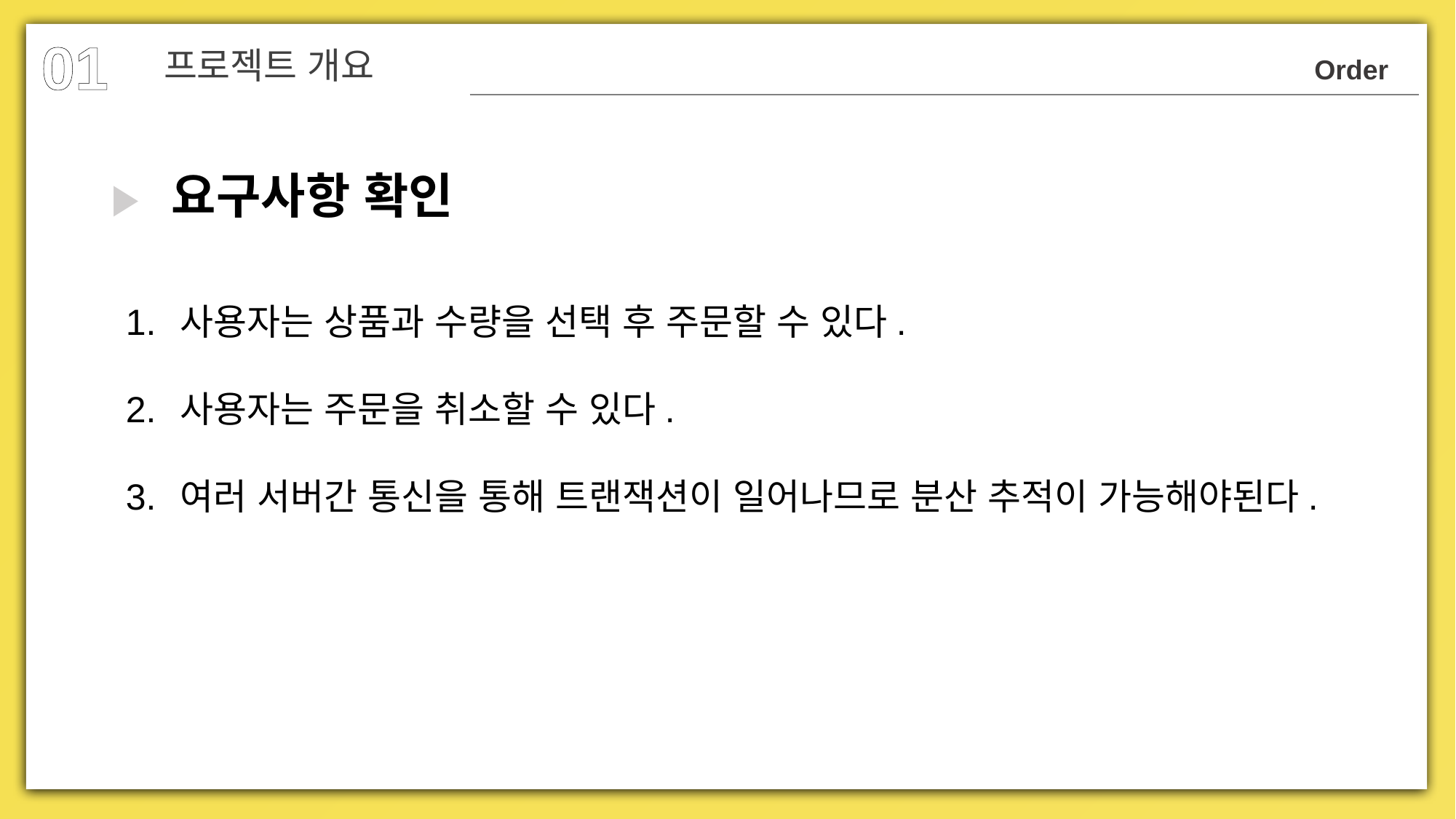

01

프로젝트 개요
Order
요구사항 확인
▶
사용자는 상품과 수량을 선택 후 주문할 수 있다.

사용자는 주문을 취소할 수 있다.

여러 서버간 통신을 통해 트랜잭션이 일어나므로 분산 추적이 가능해야된다.